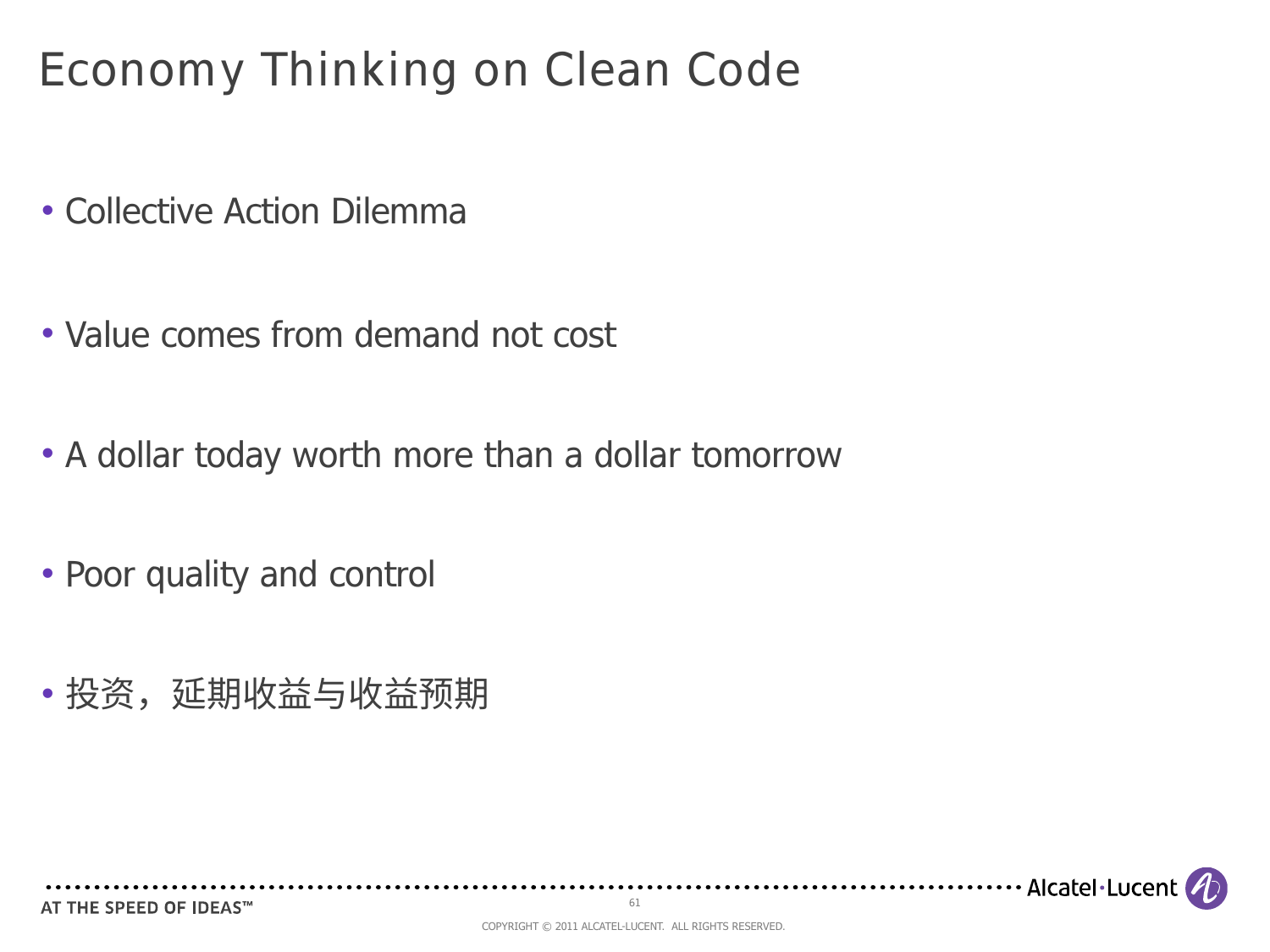

Economy Thinking on Clean Code
Collective Action Dilemma

Value comes from demand not cost

A dollar today worth more than a dollar tomorrow

Poor quality and control

投资，延期收益与收益预期